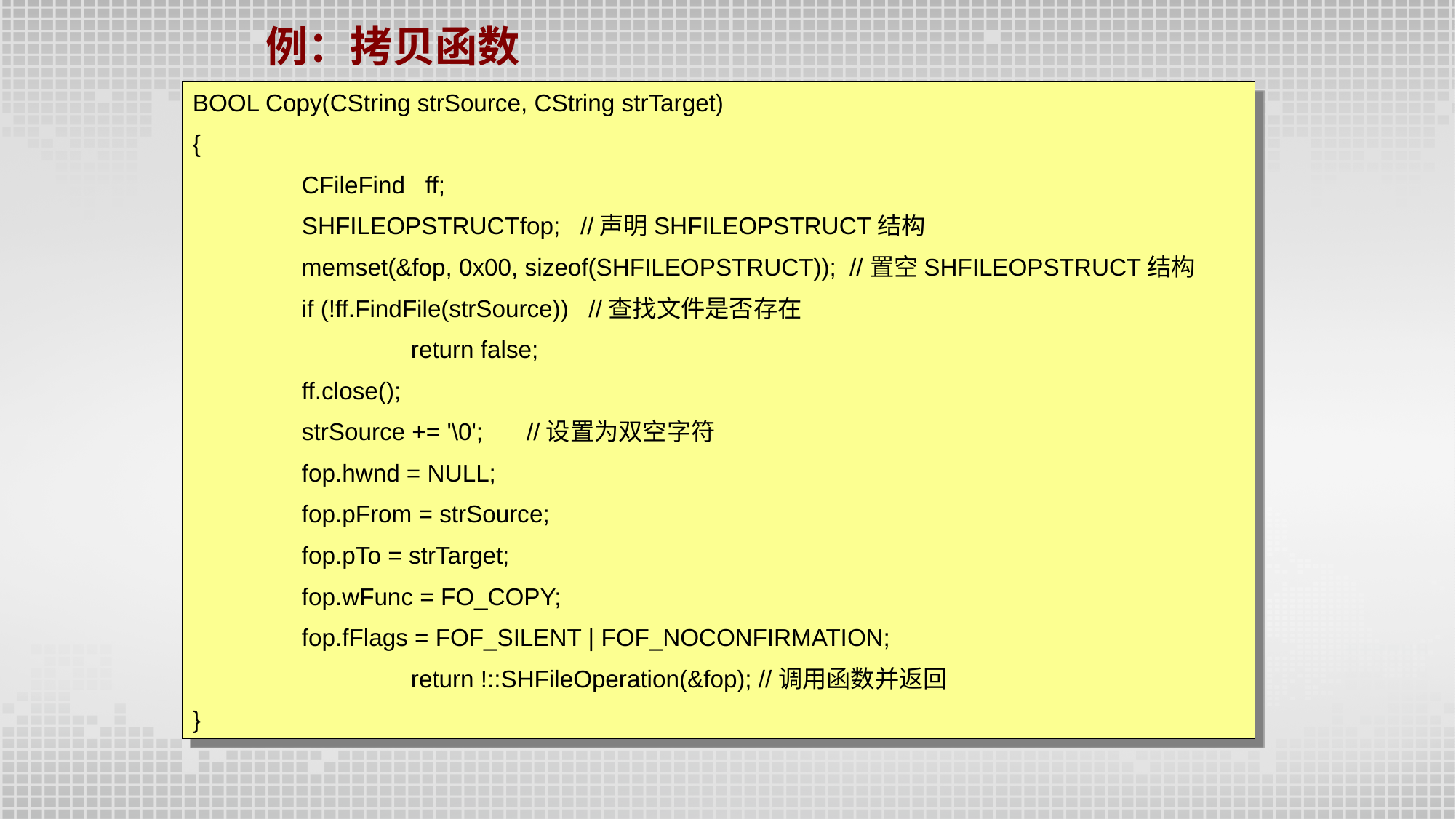

例：拷贝函数
BOOL Copy(CString strSource, CString strTarget)
{
	CFileFind   ff;
	SHFILEOPSTRUCT	fop;   //声明SHFILEOPSTRUCT结构
	memset(&fop, 0x00, sizeof(SHFILEOPSTRUCT));  //置空SHFILEOPSTRUCT结构
	if (!ff.FindFile(strSource))   //查找文件是否存在
		return false;
    	ff.close();
	strSource += '\0';	 //设置为双空字符
	fop.hwnd = NULL;
	fop.pFrom = strSource;
	fop.pTo = strTarget;
	fop.wFunc = FO_COPY;
	fop.fFlags = FOF_SILENT | FOF_NOCONFIRMATION;
		return !::SHFileOperation(&fop); //调用函数并返回
}